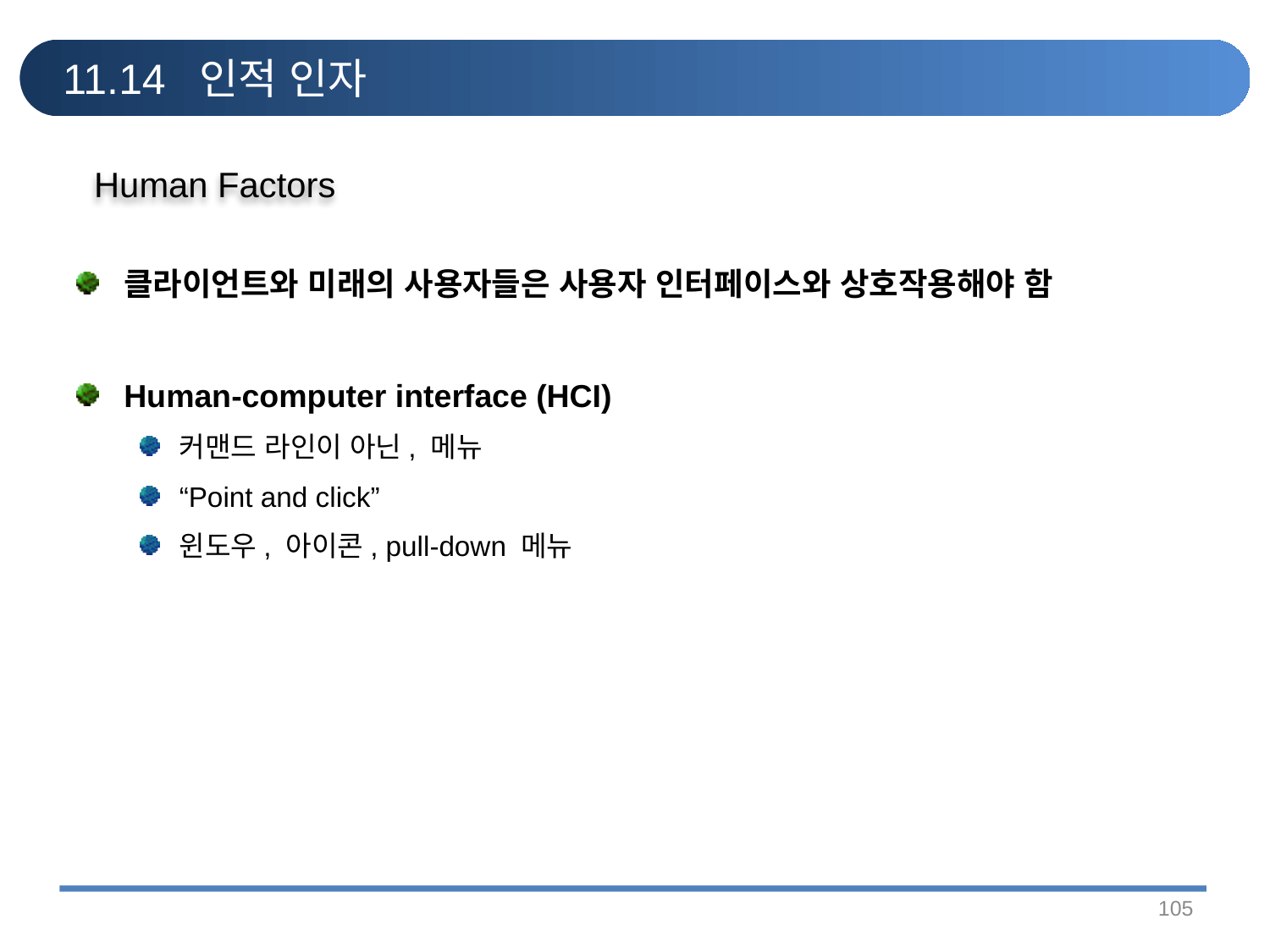

# 11.14  인적 인자
Human Factors
클라이언트와 미래의 사용자들은 사용자 인터페이스와 상호작용해야 함

Human-computer interface (HCI)
커맨드 라인이 아닌, 메뉴
“Point and click”
윈도우, 아이콘, pull-down 메뉴
105